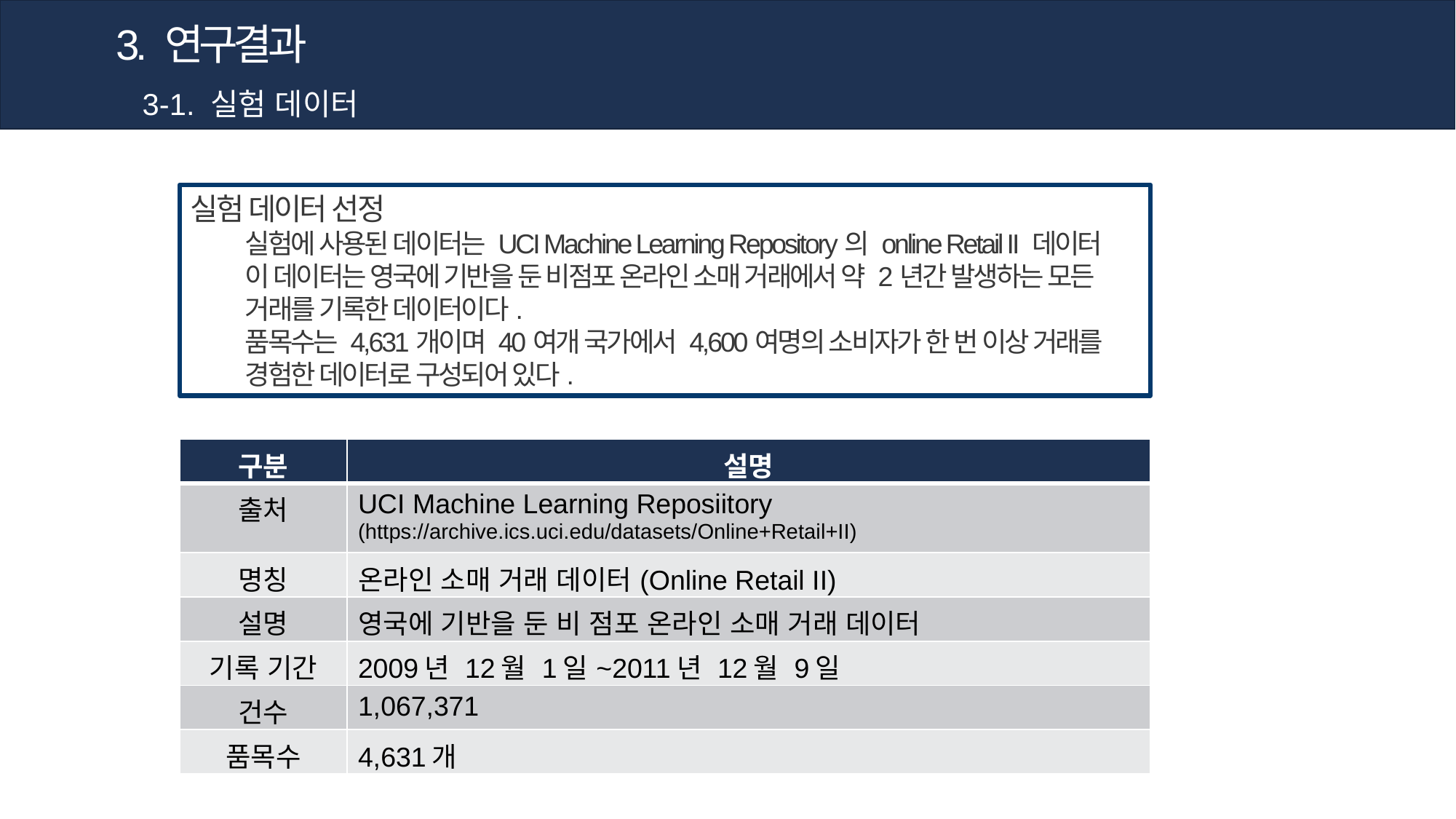

3. 연구결과

3-1. 실험 데이터
실험 데이터 선정
실험에 사용된 데이터는 UCI Machine Learning Repository의 online Retail II 데이터
이 데이터는 영국에 기반을 둔 비점포 온라인 소매 거래에서 약 2년간 발생하는 모든 거래를 기록한 데이터이다.
품목수는 4,631개이며 40여개 국가에서 4,600여명의 소비자가 한 번 이상 거래를 경험한 데이터로 구성되어 있다.
| 구분 | 설명 |
| --- | --- |
| 출처 | UCI Machine Learning Reposiitory (https://archive.ics.uci.edu/datasets/Online+Retail+II) |
| 명칭 | 온라인 소매 거래 데이터(Online Retail II) |
| 설명 | 영국에 기반을 둔 비 점포 온라인 소매 거래 데이터 |
| 기록 기간 | 2009년 12월 1일~2011년 12월 9일 |
| 건수 | 1,067,371 |
| 품목수 | 4,631개 |